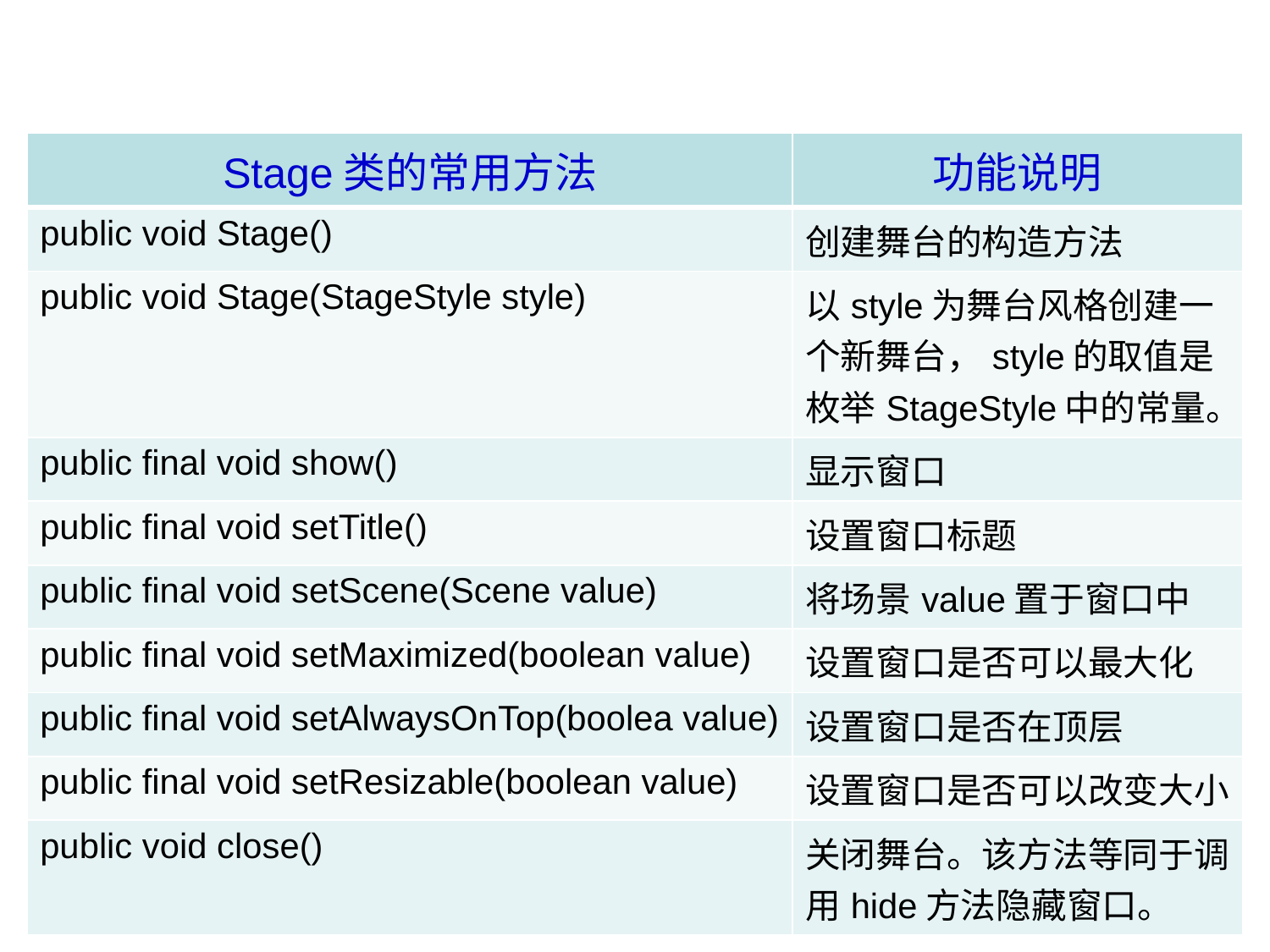

| Stage类的常用方法 | 功能说明 |
| --- | --- |
| public void Stage() | 创建舞台的构造方法 |
| public void Stage(StageStyle style) | 以style为舞台风格创建一个新舞台，style的取值是枚举StageStyle中的常量。 |
| public final void show() | 显示窗口 |
| public final void setTitle() | 设置窗口标题 |
| public final void setScene(Scene value) | 将场景value置于窗口中 |
| public final void setMaximized(boolean value) | 设置窗口是否可以最大化 |
| public final void setAlwaysOnTop(boolea value) | 设置窗口是否在顶层 |
| public final void setResizable(boolean value) | 设置窗口是否可以改变大小 |
| public void close() | 关闭舞台。该方法等同于调用hide方法隐藏窗口。 |